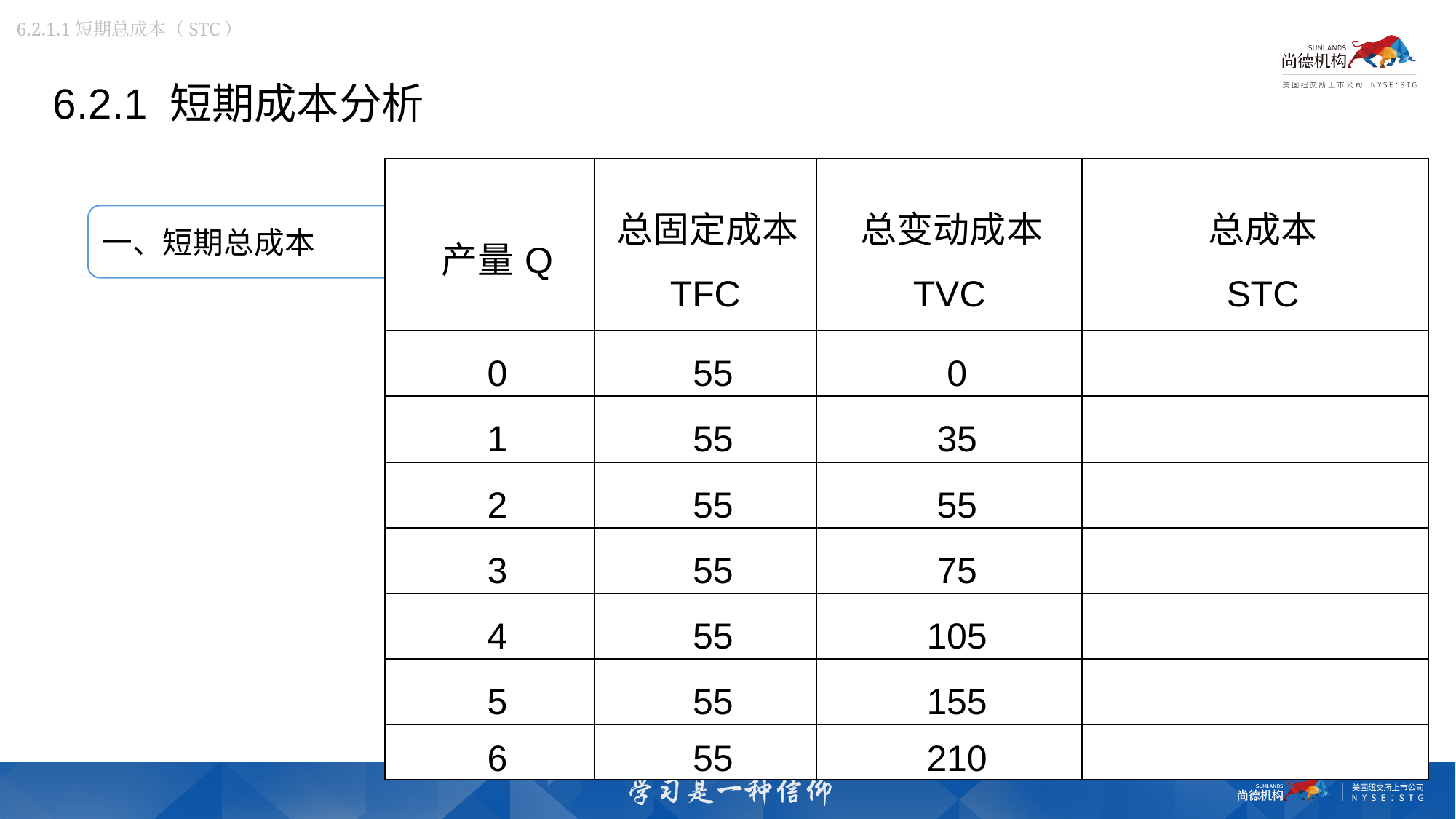

6.2.1.1短期总成本（STC）
6.2.1 短期成本分析
| 产量Q | 总固定成本TFC | 总变动成本TVC | 总成本 STC |
| --- | --- | --- | --- |
| 0 | 55 | 0 |  |
| 1 | 55 | 35 |  |
| 2 | 55 | 55 |  |
| 3 | 55 | 75 |  |
| 4 | 55 | 105 |  |
| 5 | 55 | 155 |  |
| 6 | 55 | 210 |  |
一、短期总成本